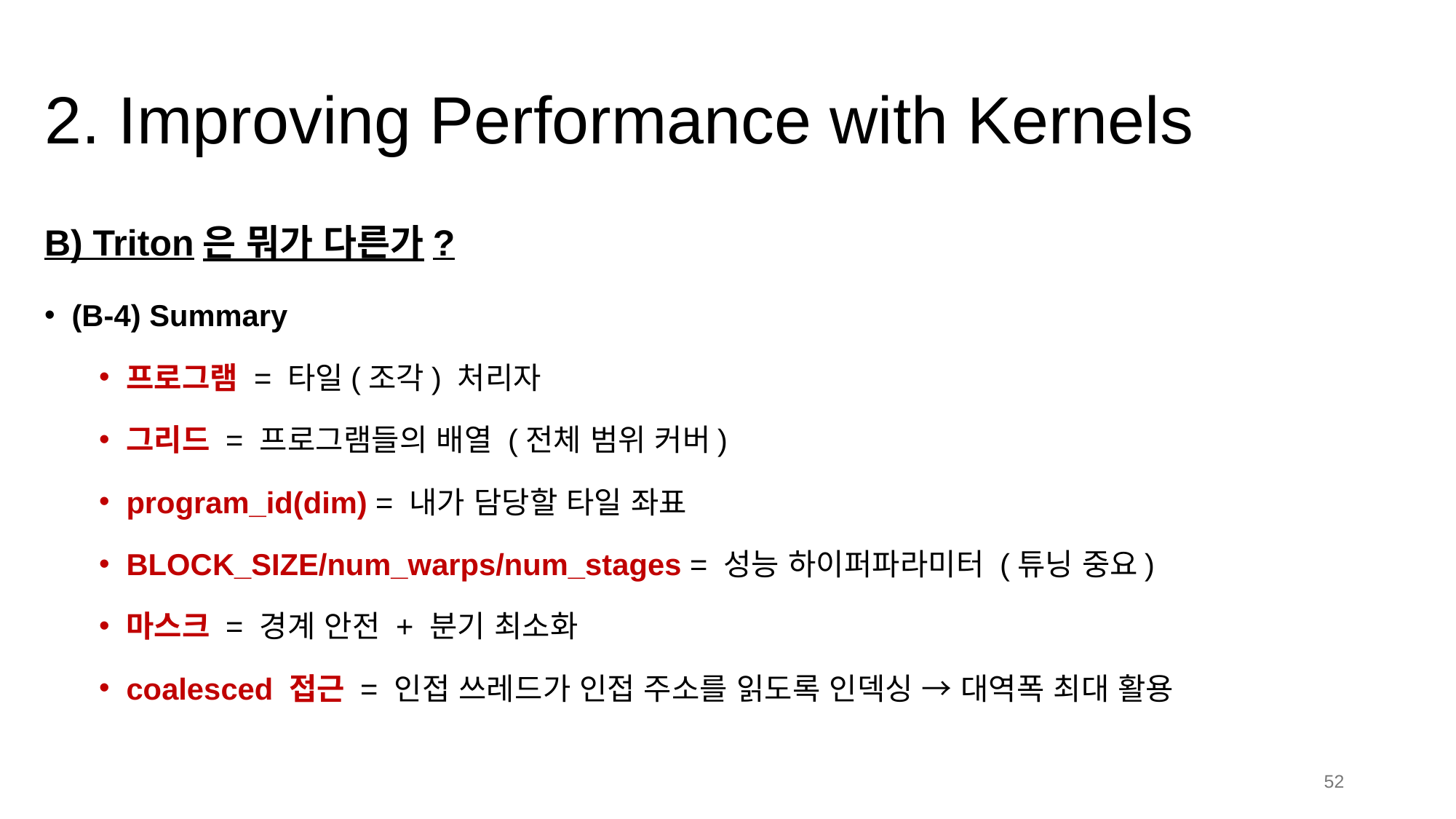

# 2. Improving Performance with Kernels
B) Triton은 뭐가 다른가?
(B-4) Summary
프로그램 = 타일(조각) 처리자
그리드 = 프로그램들의 배열 (전체 범위 커버)
program_id(dim) = 내가 담당할 타일 좌표
BLOCK_SIZE/num_warps/num_stages = 성능 하이퍼파라미터 (튜닝 중요)
마스크 = 경계 안전 + 분기 최소화
coalesced 접근 = 인접 쓰레드가 인접 주소를 읽도록 인덱싱 → 대역폭 최대 활용

52